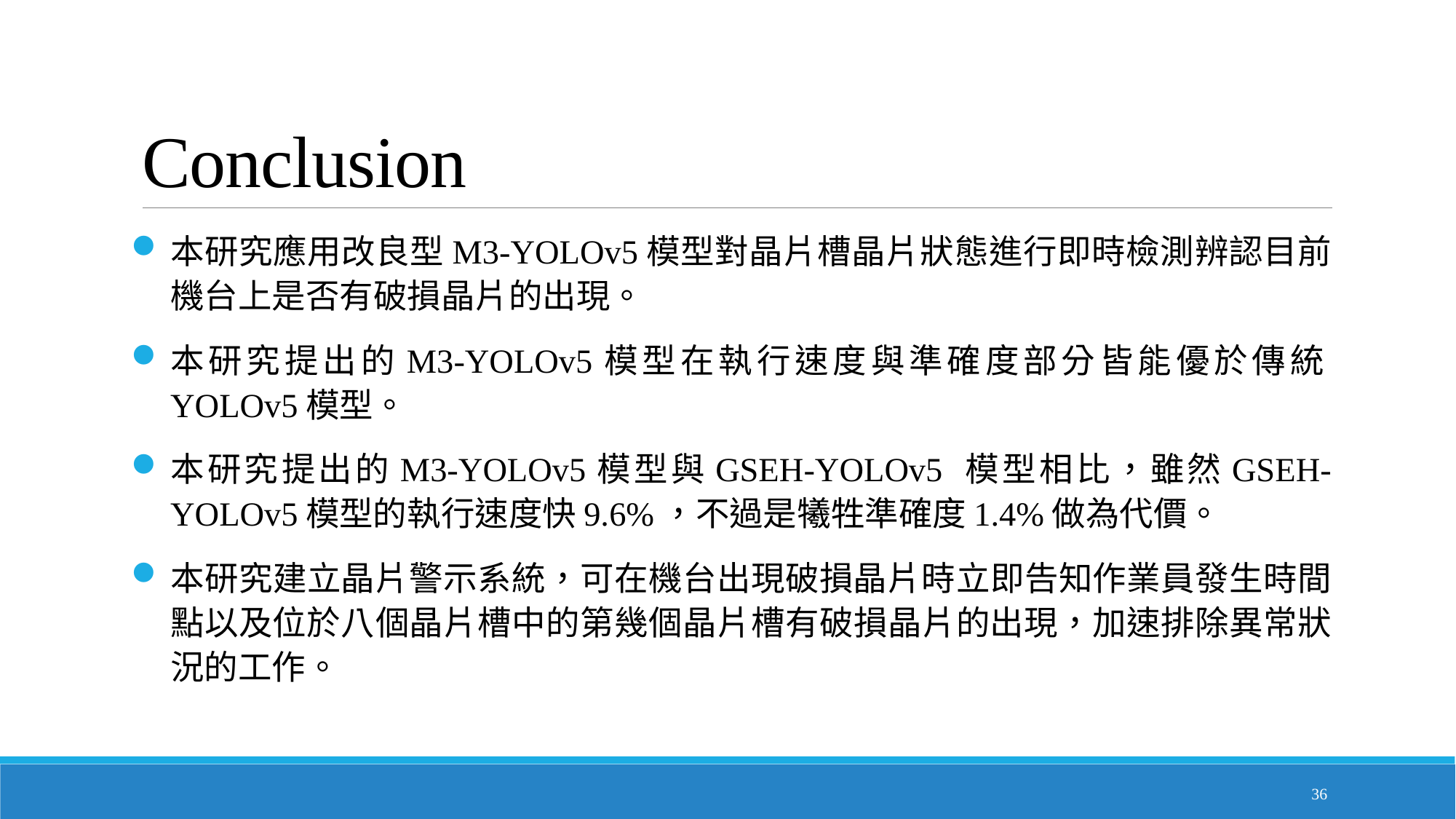

# Conclusion
本研究應用改良型M3-YOLOv5模型對晶片槽晶片狀態進行即時檢測辨認目前機台上是否有破損晶片的出現。
本研究提出的M3-YOLOv5模型在執行速度與準確度部分皆能優於傳統YOLOv5模型。
本研究提出的M3-YOLOv5模型與GSEH-YOLOv5 模型相比，雖然GSEH-YOLOv5模型的執行速度快9.6%，不過是犧牲準確度1.4%做為代價。
本研究建立晶片警示系統，可在機台出現破損晶片時立即告知作業員發生時間點以及位於八個晶片槽中的第幾個晶片槽有破損晶片的出現，加速排除異常狀況的工作。
36